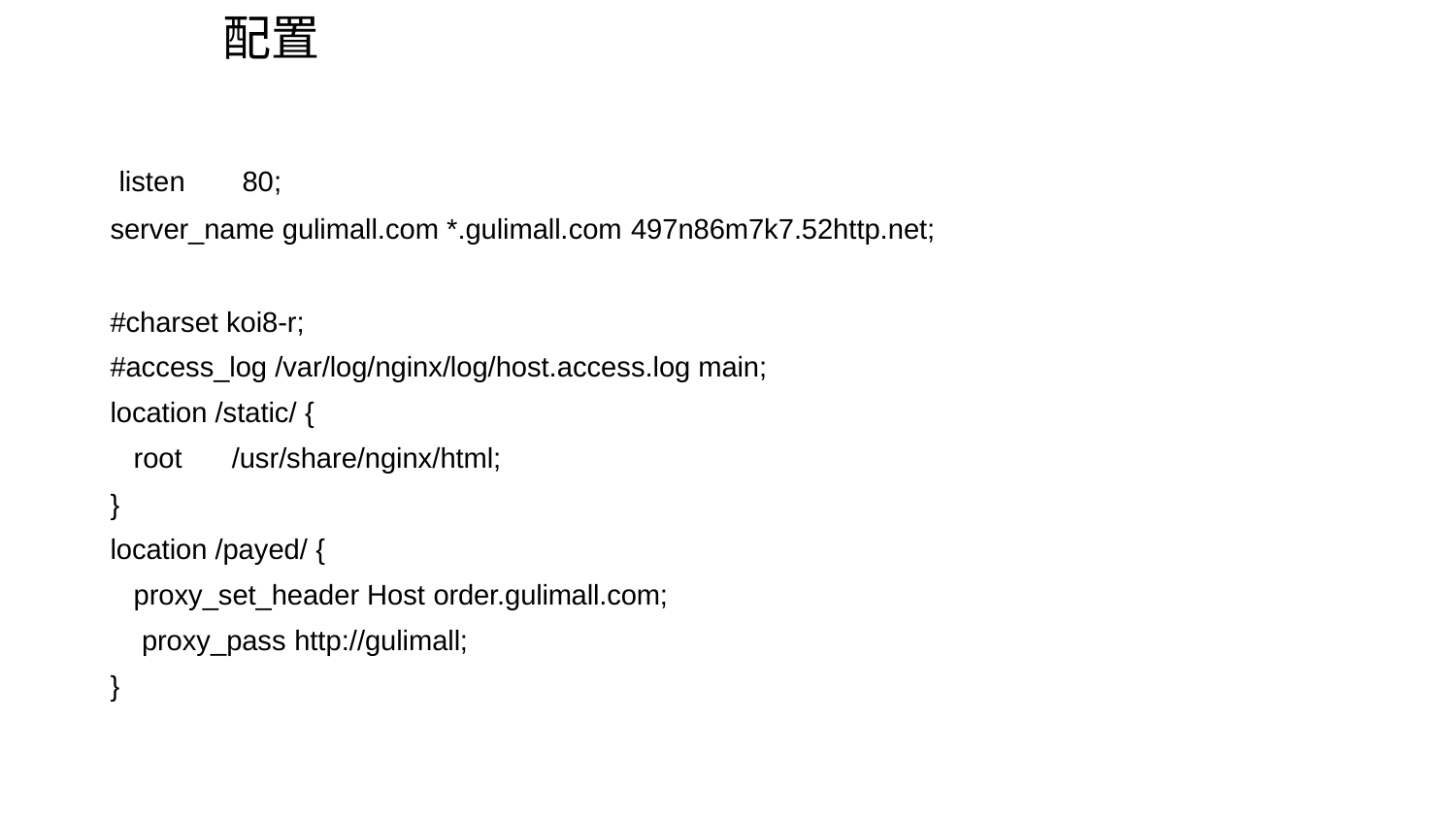

配置
# listen	80;
server_name gulimall.com *.gulimall.com 497n86m7k7.52http.net;

#charset koi8-r;
#access_log /var/log/nginx/log/host.access.log main;  location /static/ {
root	/usr/share/nginx/html;
}
location /payed/ {
proxy_set_header Host order.gulimall.com;  proxy_pass http://gulimall;
}